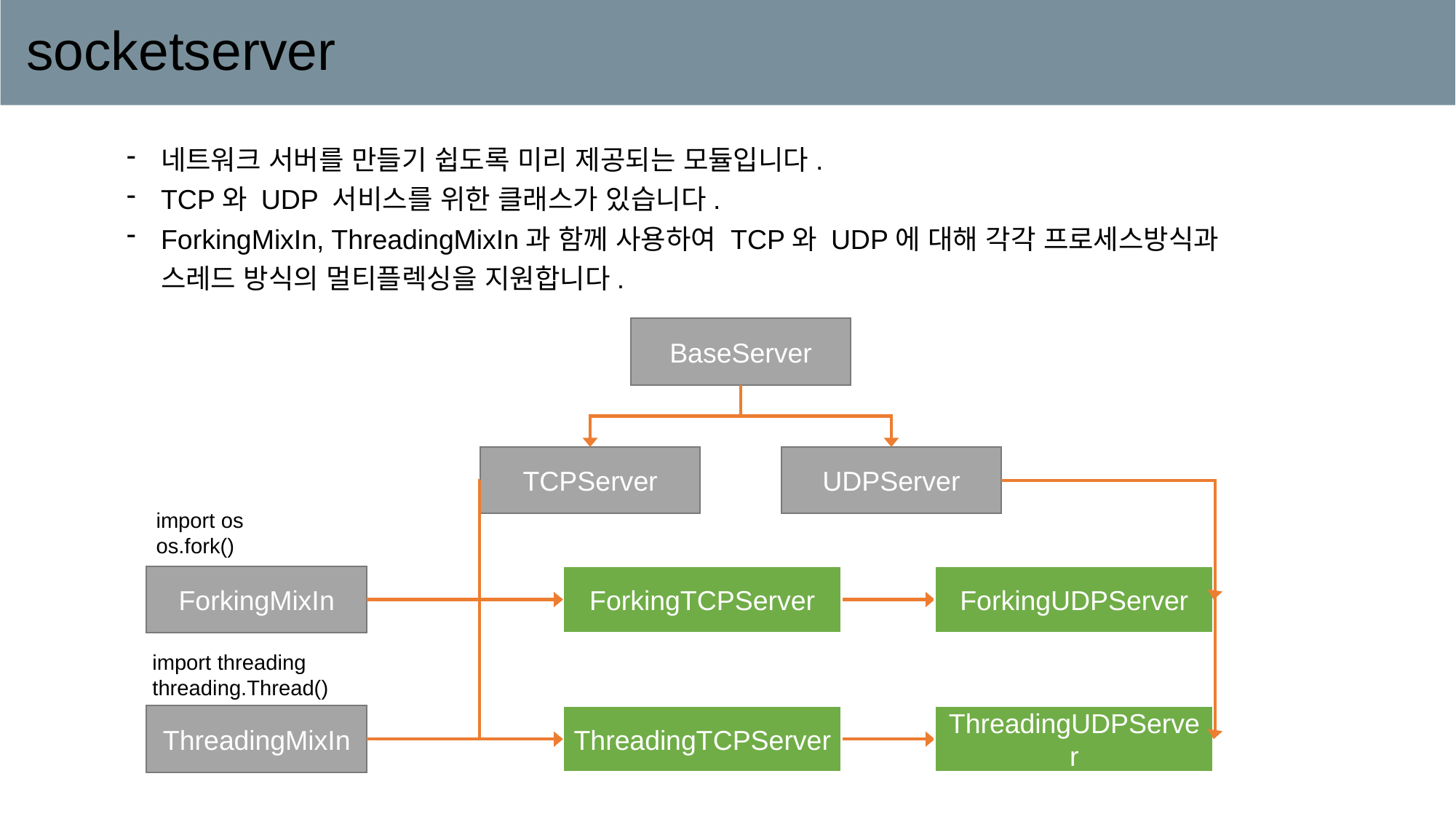

# socketserver
네트워크 서버를 만들기 쉽도록 미리 제공되는 모듈입니다.
TCP와 UDP 서비스를 위한 클래스가 있습니다.
ForkingMixIn, ThreadingMixIn과 함께 사용하여 TCP와 UDP에 대해 각각 프로세스방식과 스레드 방식의 멀티플렉싱을 지원합니다.
BaseServer
TCPServer
UDPServer
import os
os.fork()
ForkingMixIn
ForkingTCPServer
ForkingUDPServer
import threading
threading.Thread()
ThreadingMixIn
ThreadingTCPServer
ThreadingUDPServer